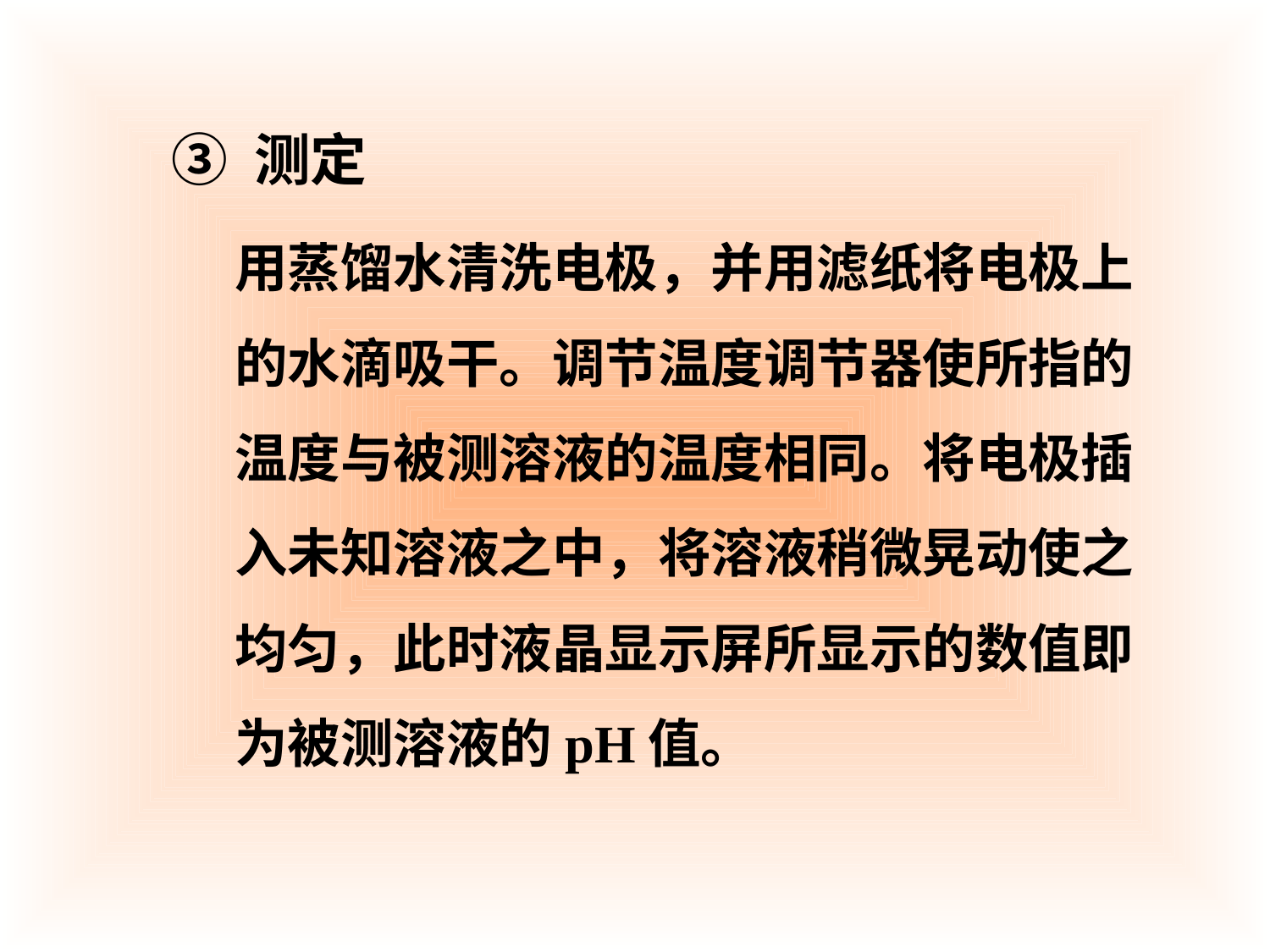

#
③ 测定
用蒸馏水清洗电极，并用滤纸将电极上的水滴吸干。调节温度调节器使所指的温度与被测溶液的温度相同。将电极插入未知溶液之中，将溶液稍微晃动使之均匀，此时液晶显示屏所显示的数值即为被测溶液的pH值。